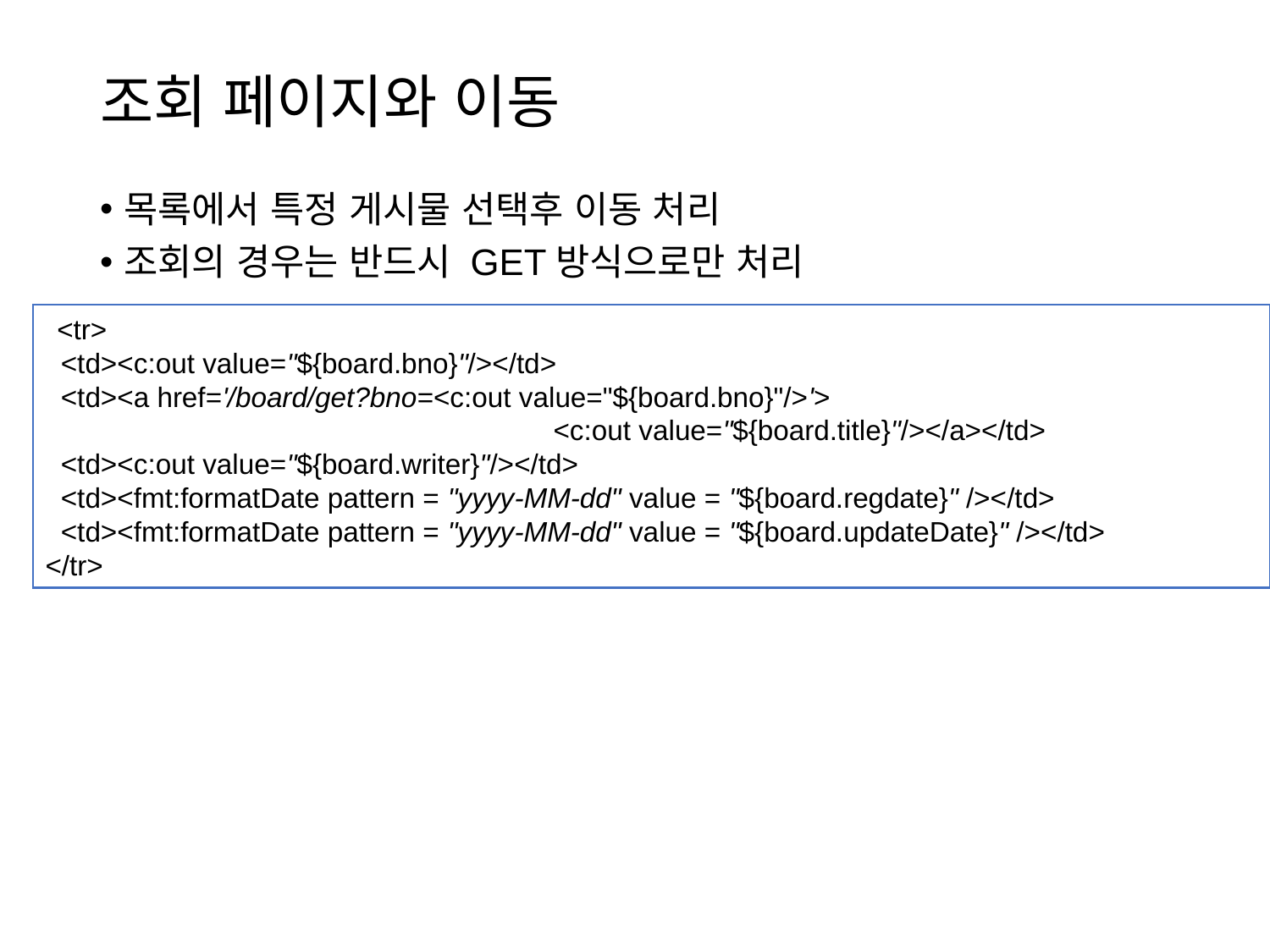

# 조회 페이지와 이동
목록에서 특정 게시물 선택후 이동 처리
조회의 경우는 반드시 GET방식으로만 처리
 <tr>
  <td><c:out value="${board.bno}"/></td>
  <td><a href='/board/get?bno=<c:out value="${board.bno}"/>'>
				<c:out value="${board.title}"/></a></td>
  <td><c:out value="${board.writer}"/></td>
  <td><fmt:formatDate pattern = "yyyy-MM-dd" value = "${board.regdate}" /></td>
  <td><fmt:formatDate pattern = "yyyy-MM-dd" value = "${board.updateDate}" /></td>
</tr>